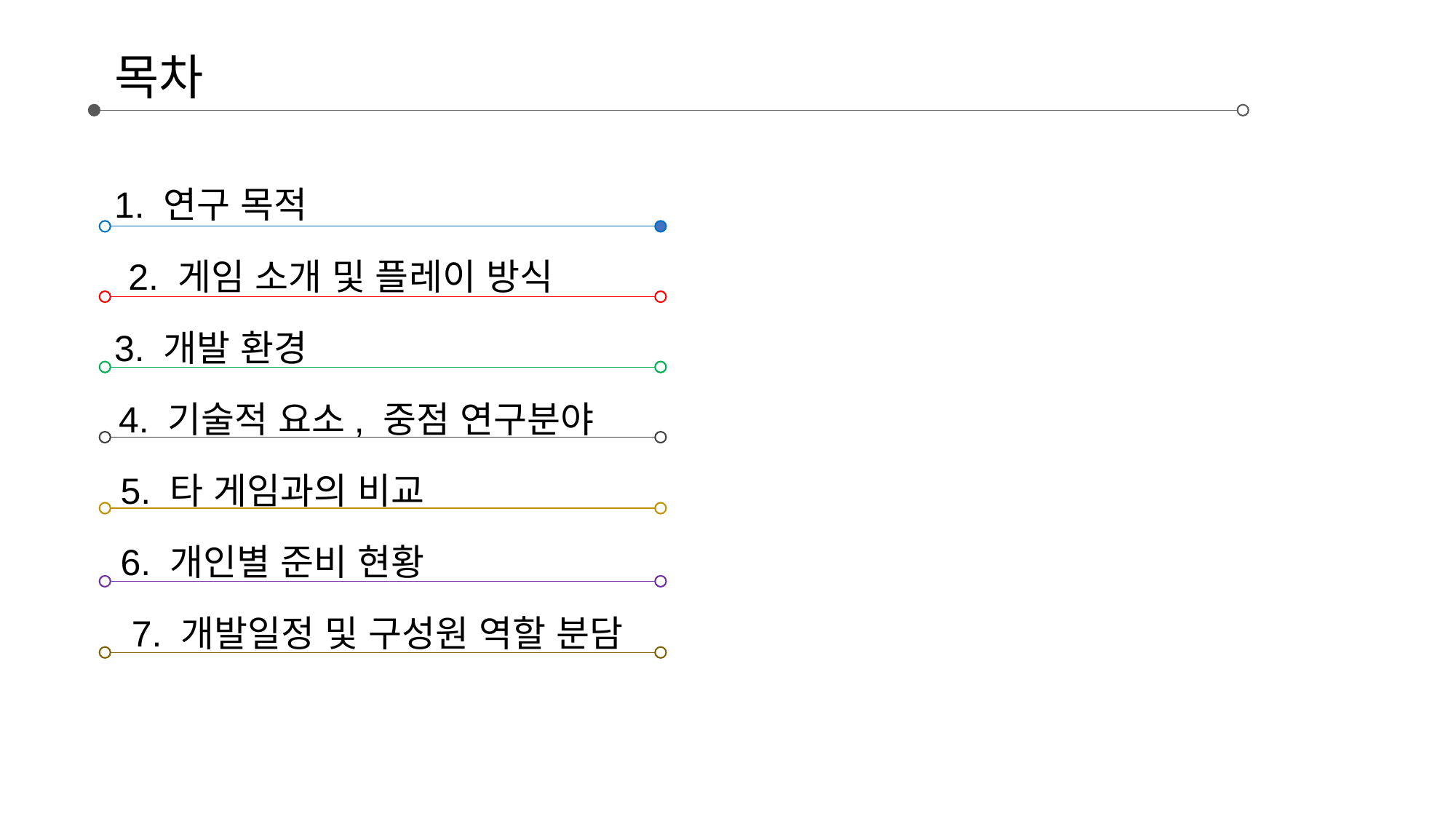

목차

1. 연구 목적

2. 게임 소개 및 플레이 방식

3. 개발 환경

4. 기술적 요소, 중점 연구분야

5. 타 게임과의 비교

6. 개인별 준비 현황

7. 개발일정 및 구성원 역할 분담